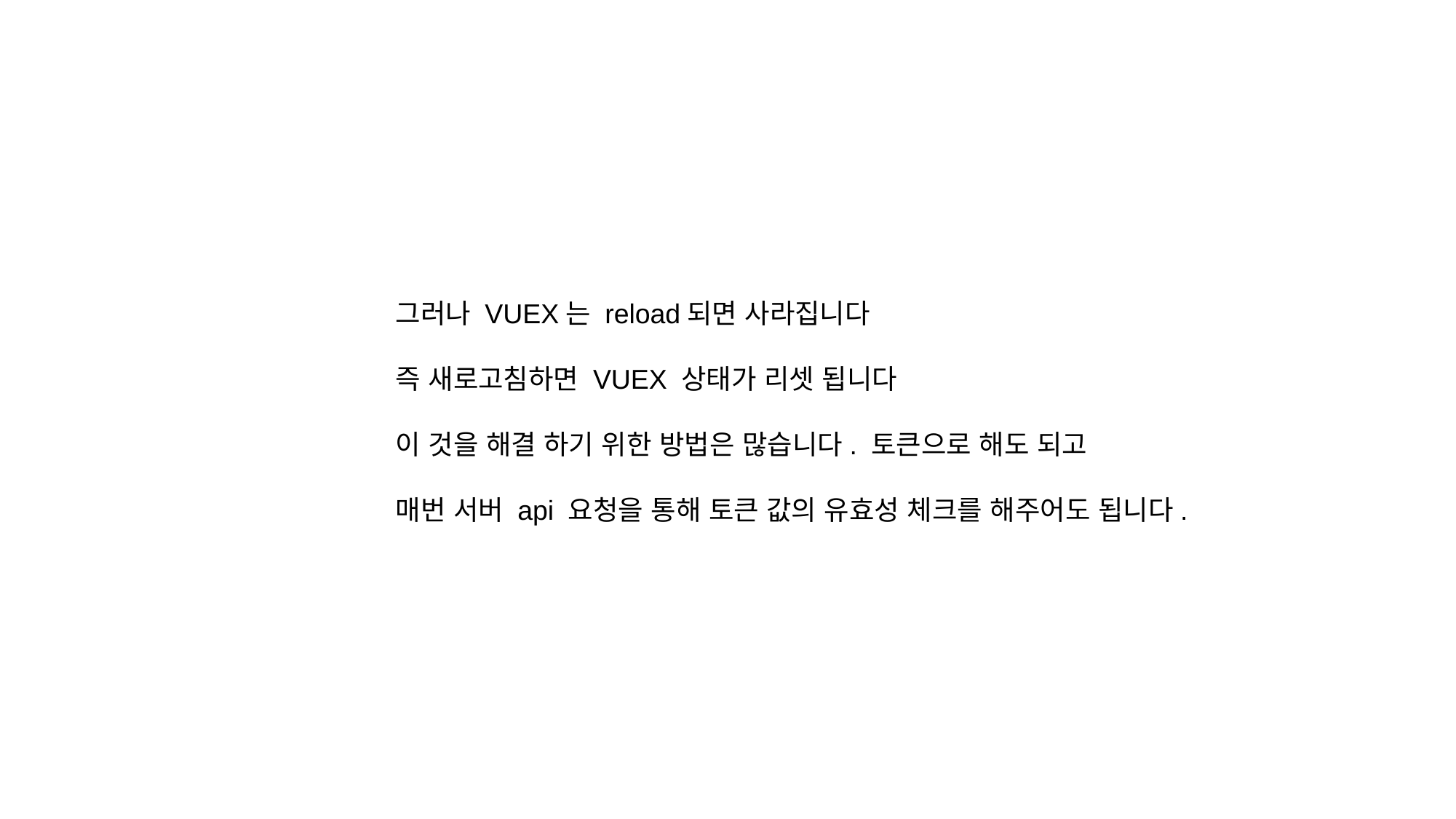

그러나 VUEX는 reload되면 사라집니다

즉 새로고침하면 VUEX 상태가 리셋 됩니다

이 것을 해결 하기 위한 방법은 많습니다. 토큰으로 해도 되고

매번 서버 api 요청을 통해 토큰 값의 유효성 체크를 해주어도 됩니다.